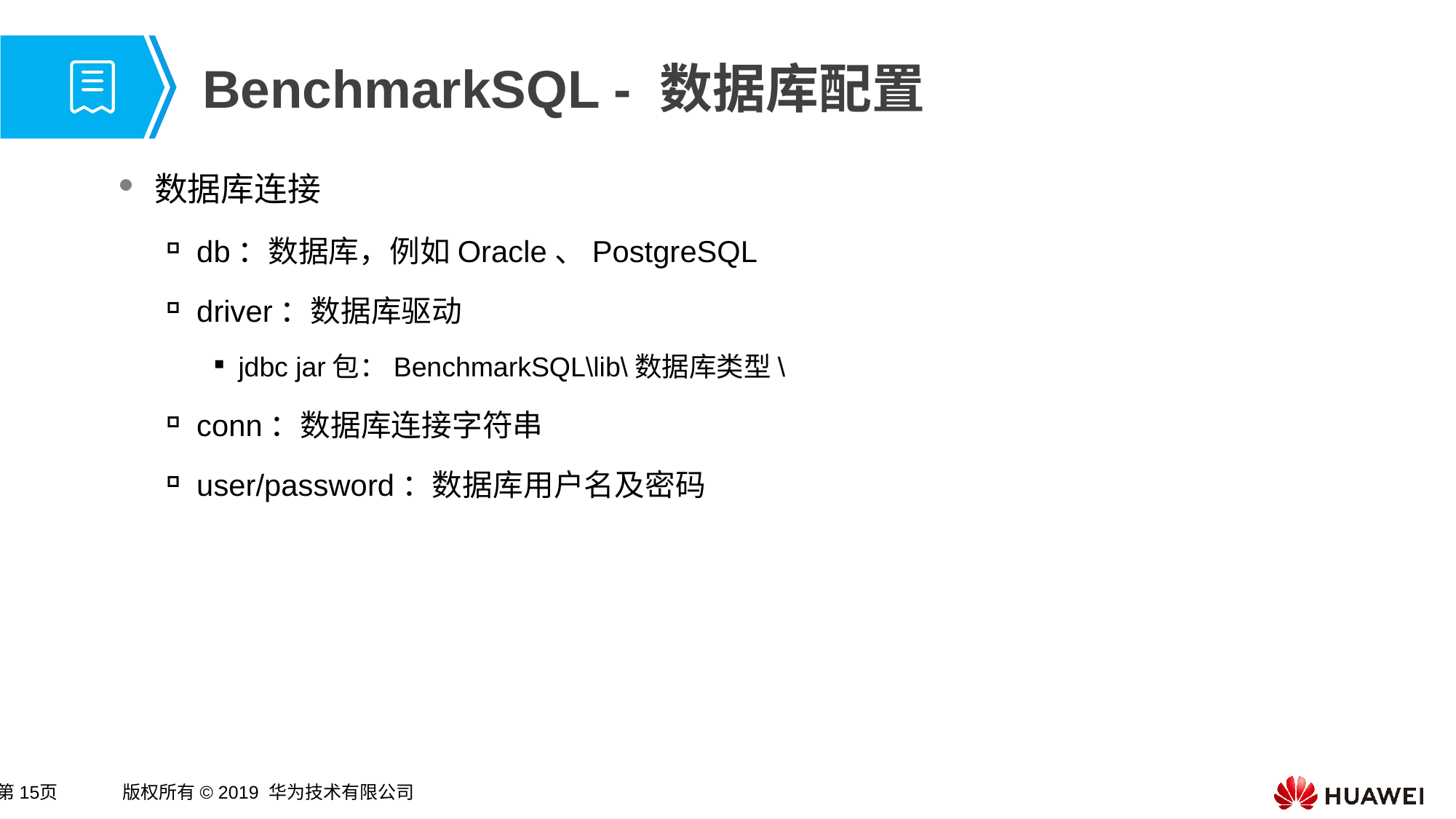

# BenchmarkSQL - 数据库配置
数据库连接
db：数据库，例如Oracle、PostgreSQL
driver：数据库驱动
jdbc jar包：BenchmarkSQL\lib\数据库类型\
conn：数据库连接字符串
user/password：数据库用户名及密码